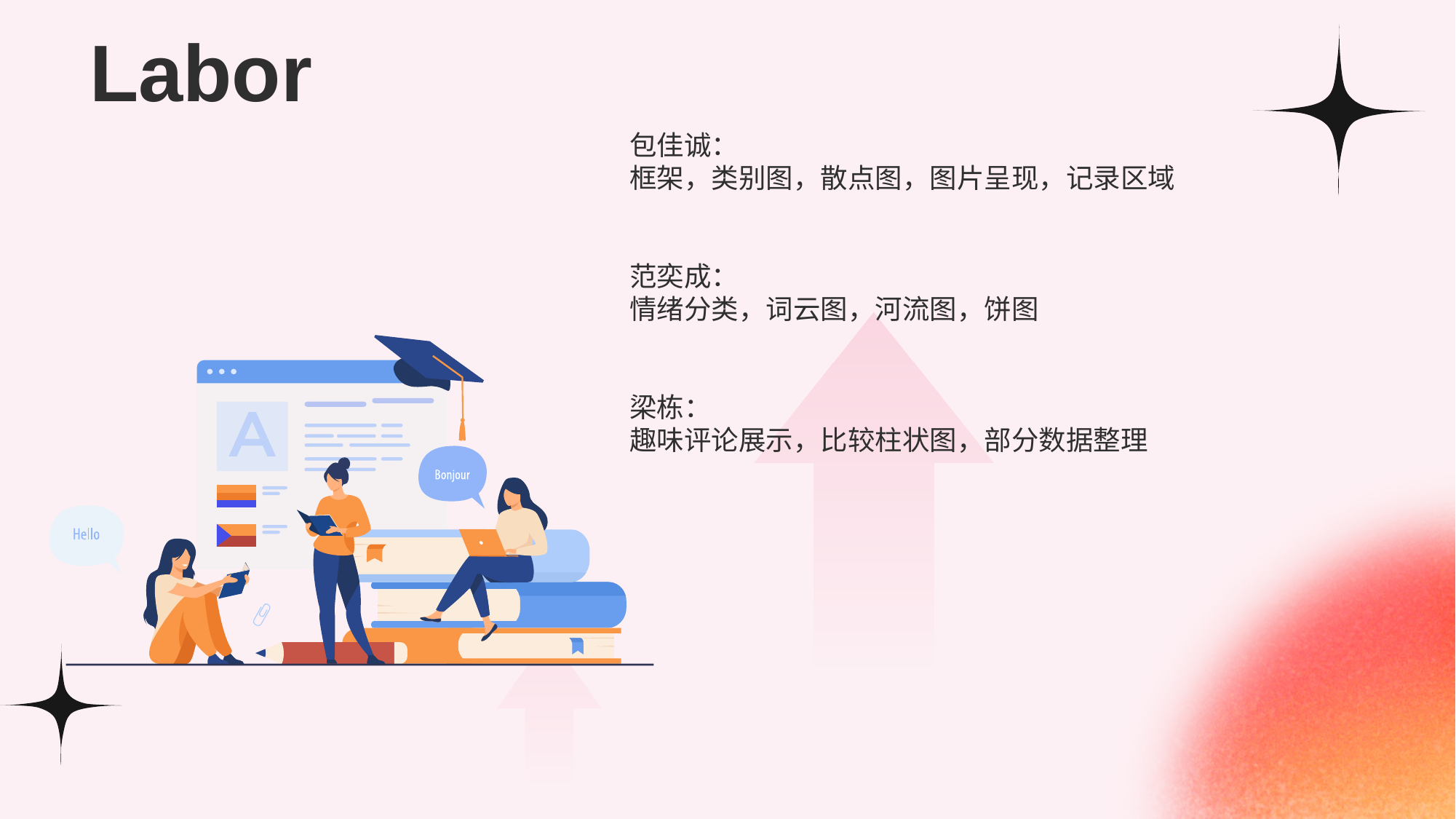

# Labor
包佳诚：
框架，类别图，散点图，图片呈现，记录区域

范奕成：
情绪分类，词云图，河流图，饼图

梁栋：
趣味评论展示，比较柱状图，部分数据整理